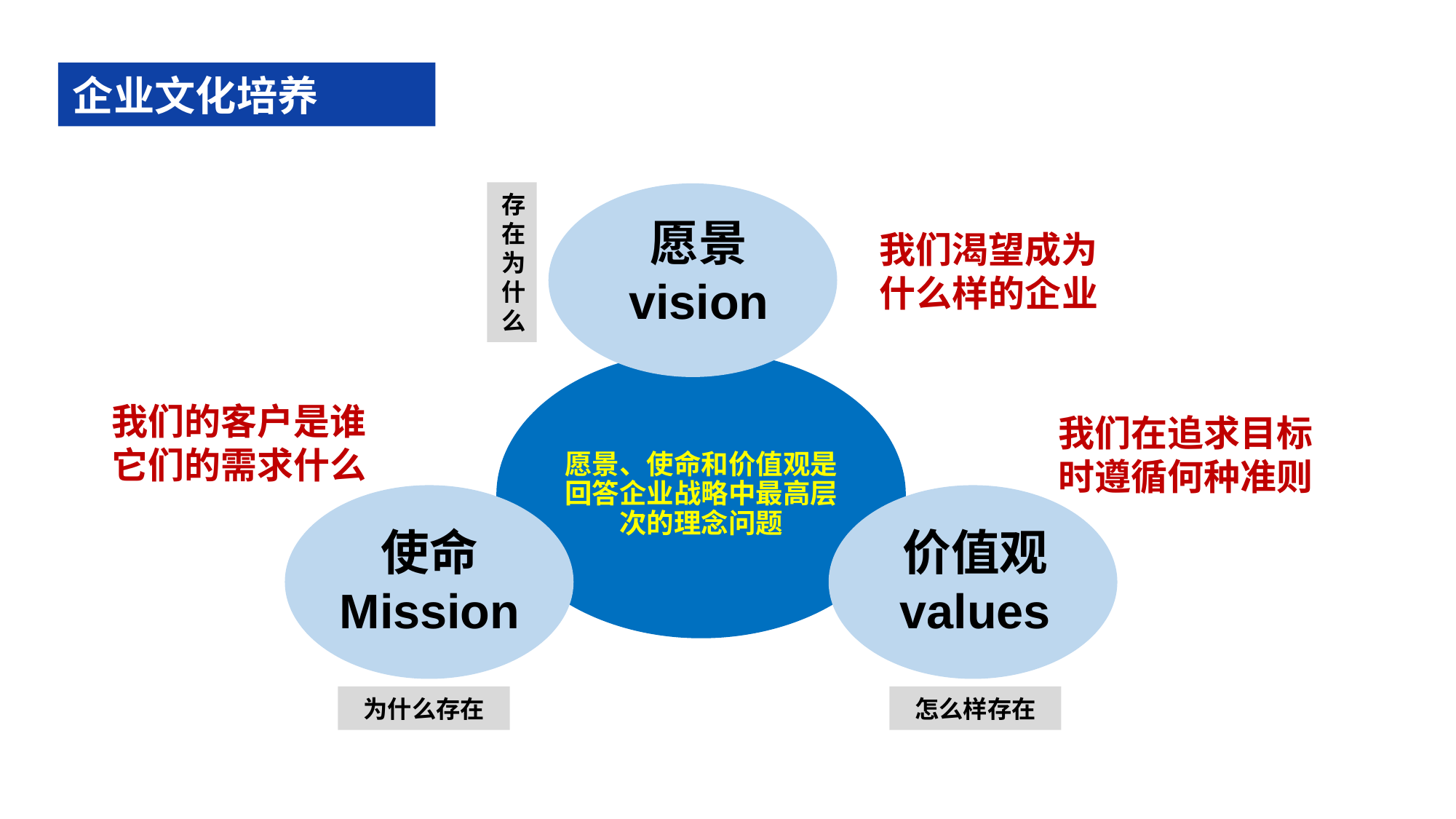

企业文化培养
愿景、使命和价值观是回答企业战略中最高层次的理念问题

存在为什么
愿景
vision
我们渴望成为
什么样的企业
我们的客户是谁
它们的需求什么
我们在追求目标
时遵循何种准则
使命
Mission
价值观
values
为什么存在
怎么样存在